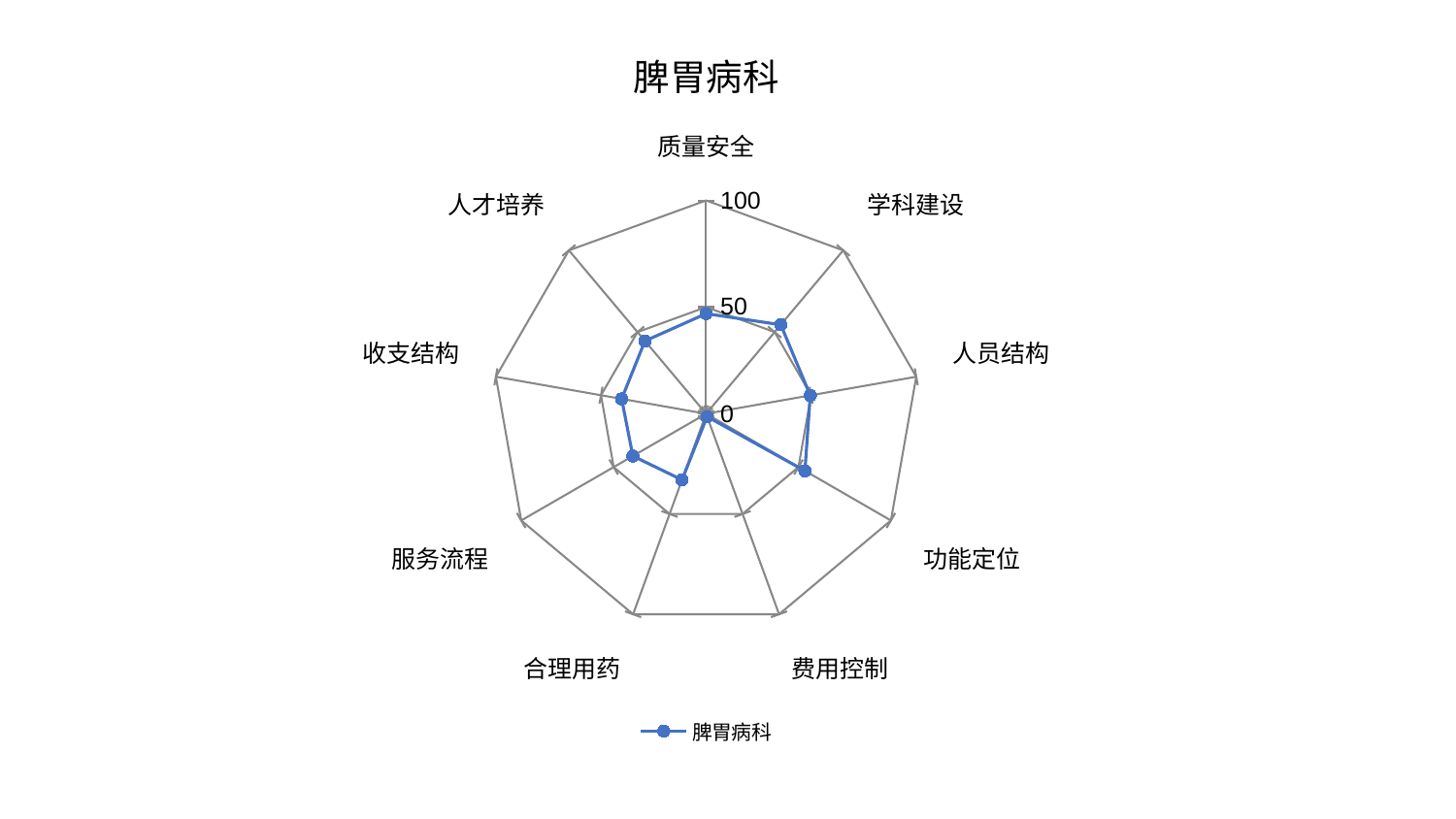

### Chart: 脾胃病科

| Category | 脾胃病科 |
|---|---|
| 质量安全 | 46.94668190340059 |
| 学科建设 | 54.48658155749522 |
| 人员结构 | 49.57973264621382 |
| 功能定位 | 53.49573339929034 |
| 费用控制 | 1.429634984193499 |
| 合理用药 | 32.959567254517275 |
| 服务流程 | 39.6219464057674 |
| 收支结构 | 40.183066795925946 |
| 人才培养 | 44.56353597098114 |
317